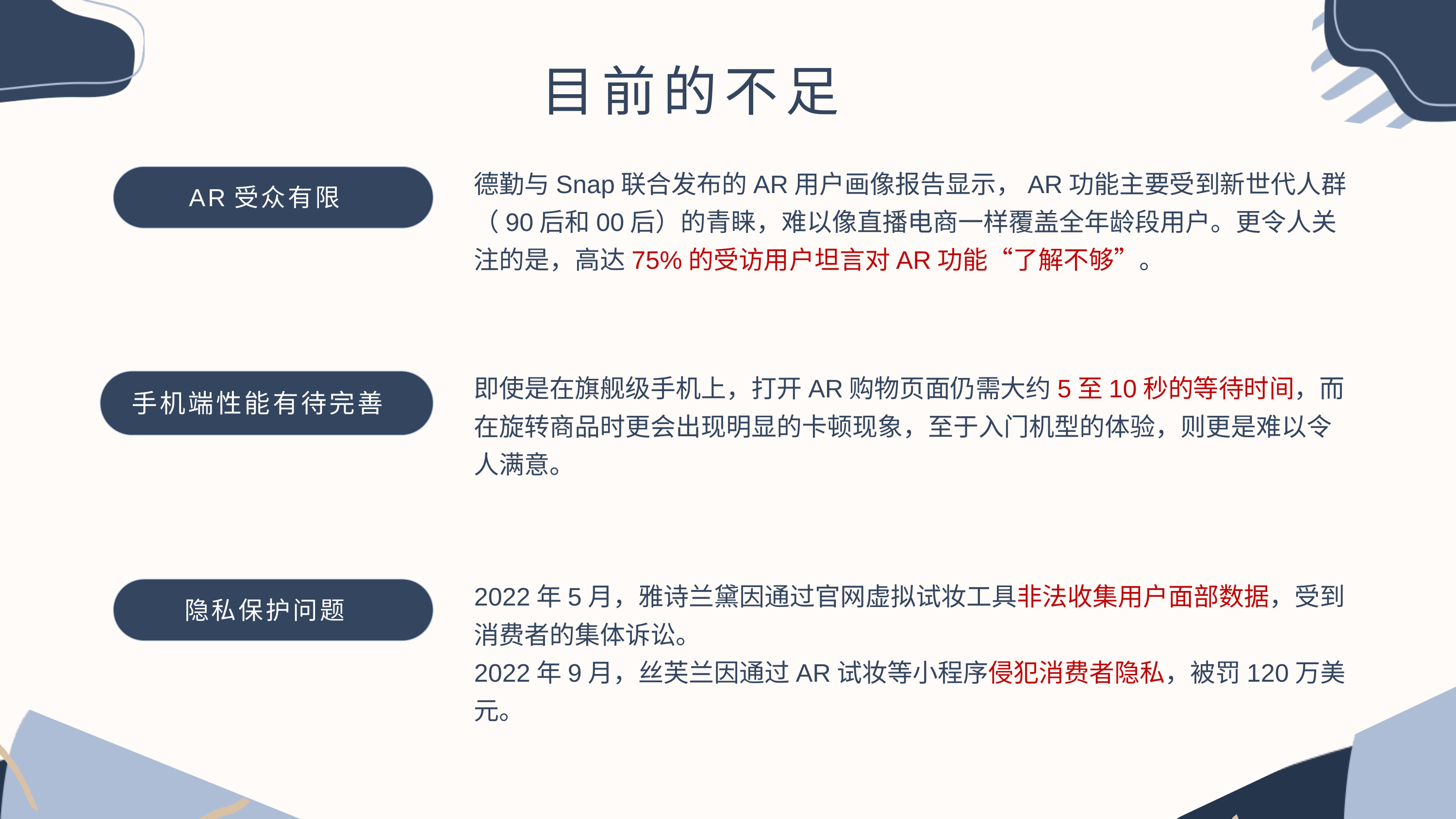

目前的不足
德勤与Snap联合发布的AR用户画像报告显示，AR功能主要受到新世代人群（90后和00后）的青睐，难以像直播电商一样覆盖全年龄段用户。更令人关注的是，高达75%的受访用户坦言对AR功能“了解不够”。

AR受众有限

即使是在旗舰级手机上，打开AR购物页面仍需大约5至10秒的等待时间，而在旋转商品时更会出现明显的卡顿现象，至于入门机型的体验，则更是难以令人满意。

手机端性能有待完善

2022年5月，雅诗兰黛因通过官网虚拟试妆工具非法收集用户面部数据，受到消费者的集体诉讼。
2022年9月，丝芙兰因通过AR试妆等小程序侵犯消费者隐私，被罚120万美元。

隐私保护问题